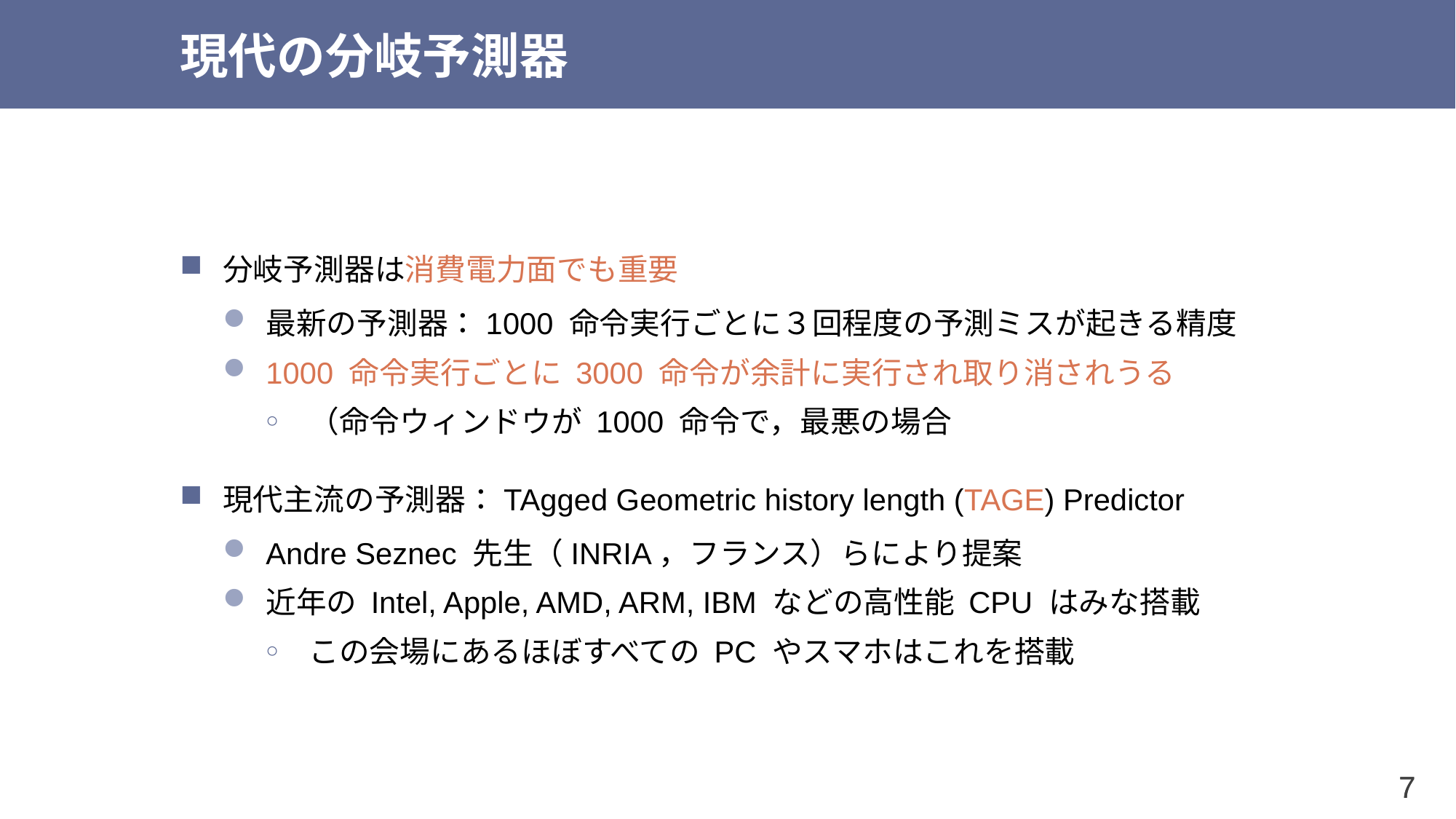

# 現代の分岐予測器
分岐予測器は消費電力面でも重要
最新の予測器：1000 命令実行ごとに３回程度の予測ミスが起きる精度
1000 命令実行ごとに 3000 命令が余計に実行され取り消されうる
（命令ウィンドウが 1000 命令で，最悪の場合
現代主流の予測器：TAgged Geometric history length (TAGE) Predictor
Andre Seznec 先生（INRIA，フランス）らにより提案
近年の Intel, Apple, AMD, ARM, IBM などの高性能 CPU はみな搭載
この会場にあるほぼすべての PC やスマホはこれを搭載